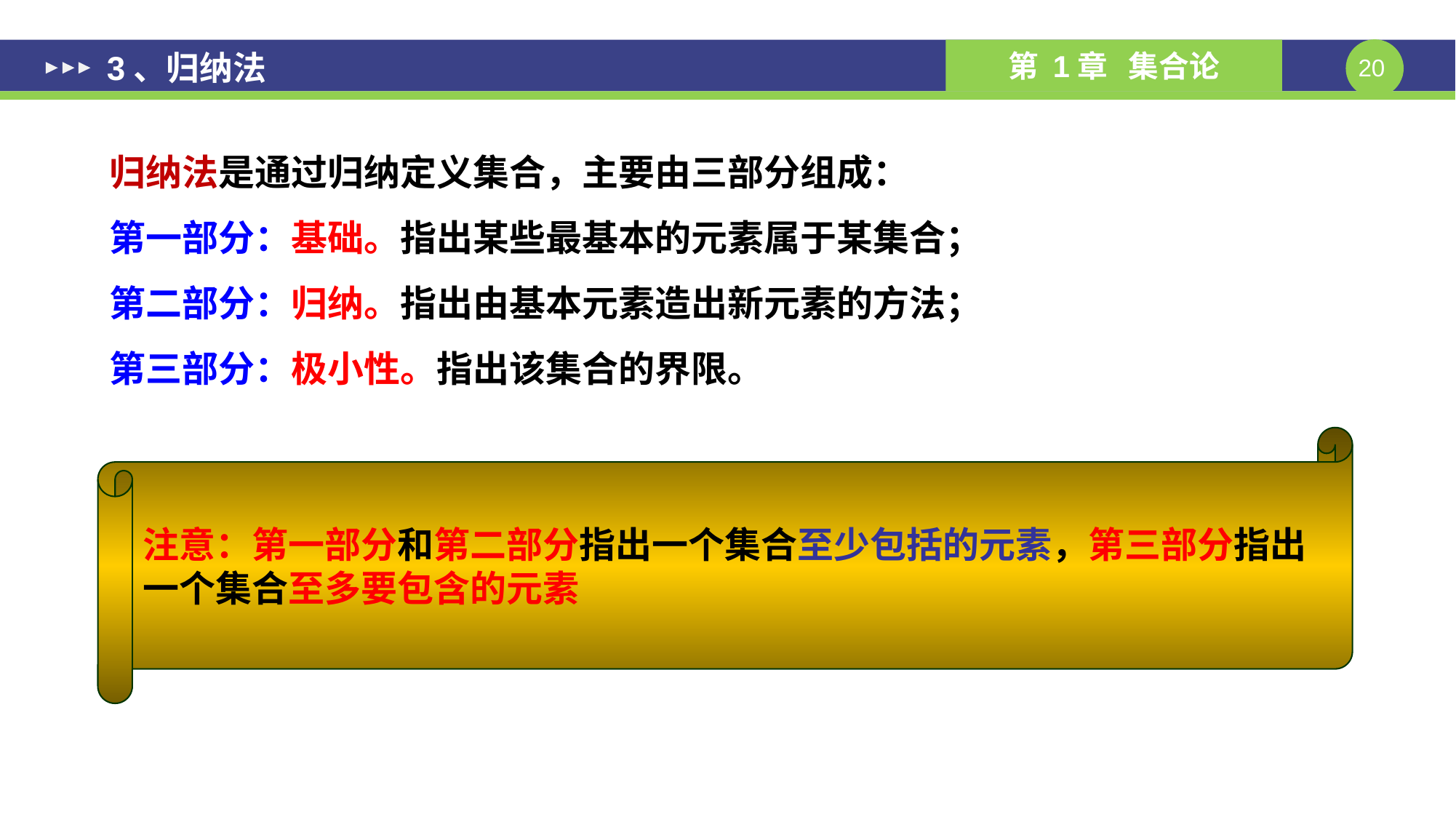

3、归纳法
归纳法是通过归纳定义集合，主要由三部分组成：
第一部分：基础。指出某些最基本的元素属于某集合；
第二部分：归纳。指出由基本元素造出新元素的方法；
第三部分：极小性。指出该集合的界限。
注意：第一部分和第二部分指出一个集合至少包括的元素，第三部分指出一个集合至多要包含的元素